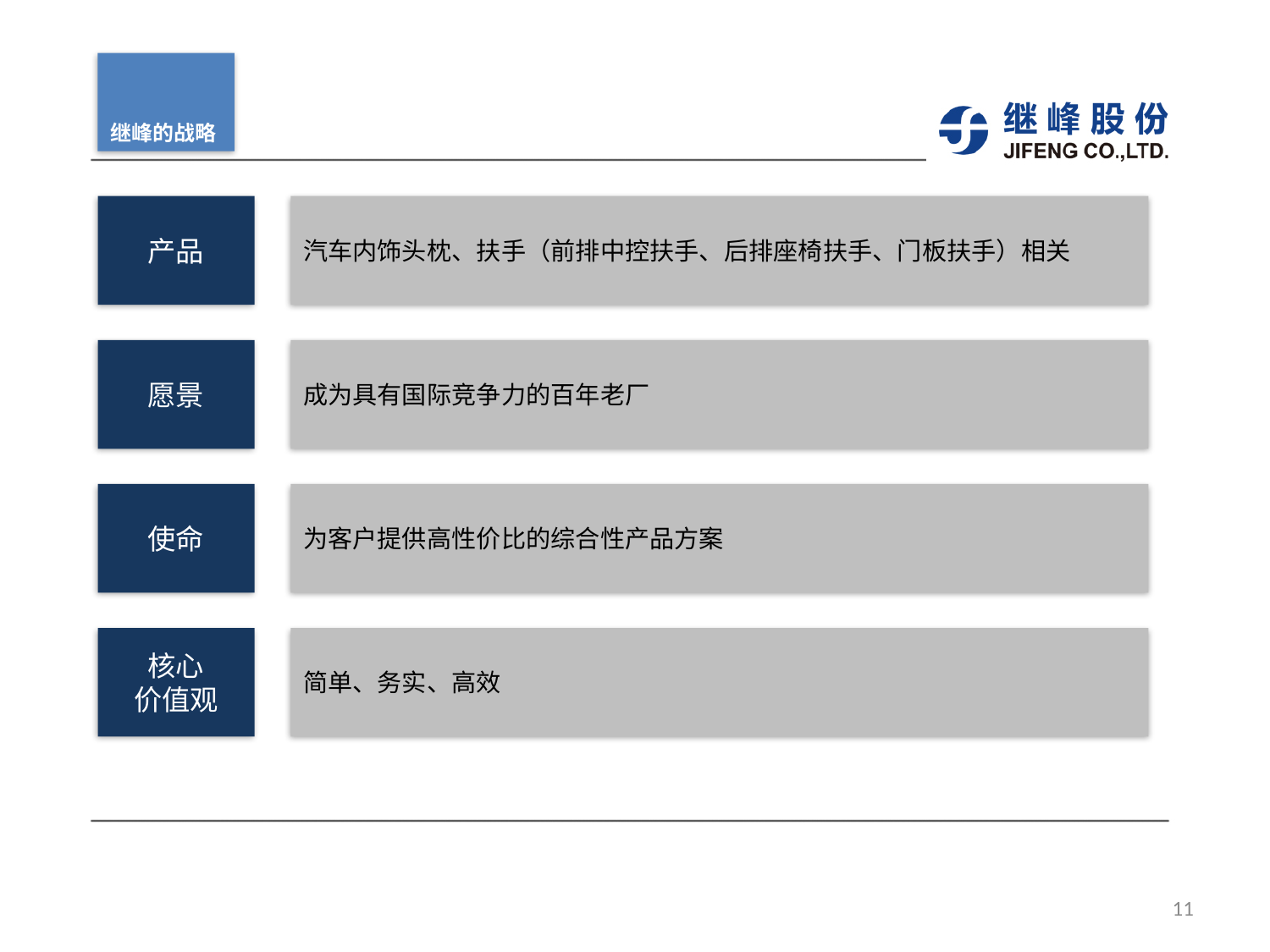

继峰的战略
产品
汽车内饰头枕、扶手（前排中控扶手、后排座椅扶手、门板扶手）相关
愿景
成为具有国际竞争力的百年老厂
使命
为客户提供高性价比的综合性产品方案
核心
价值观
简单、务实、高效
11